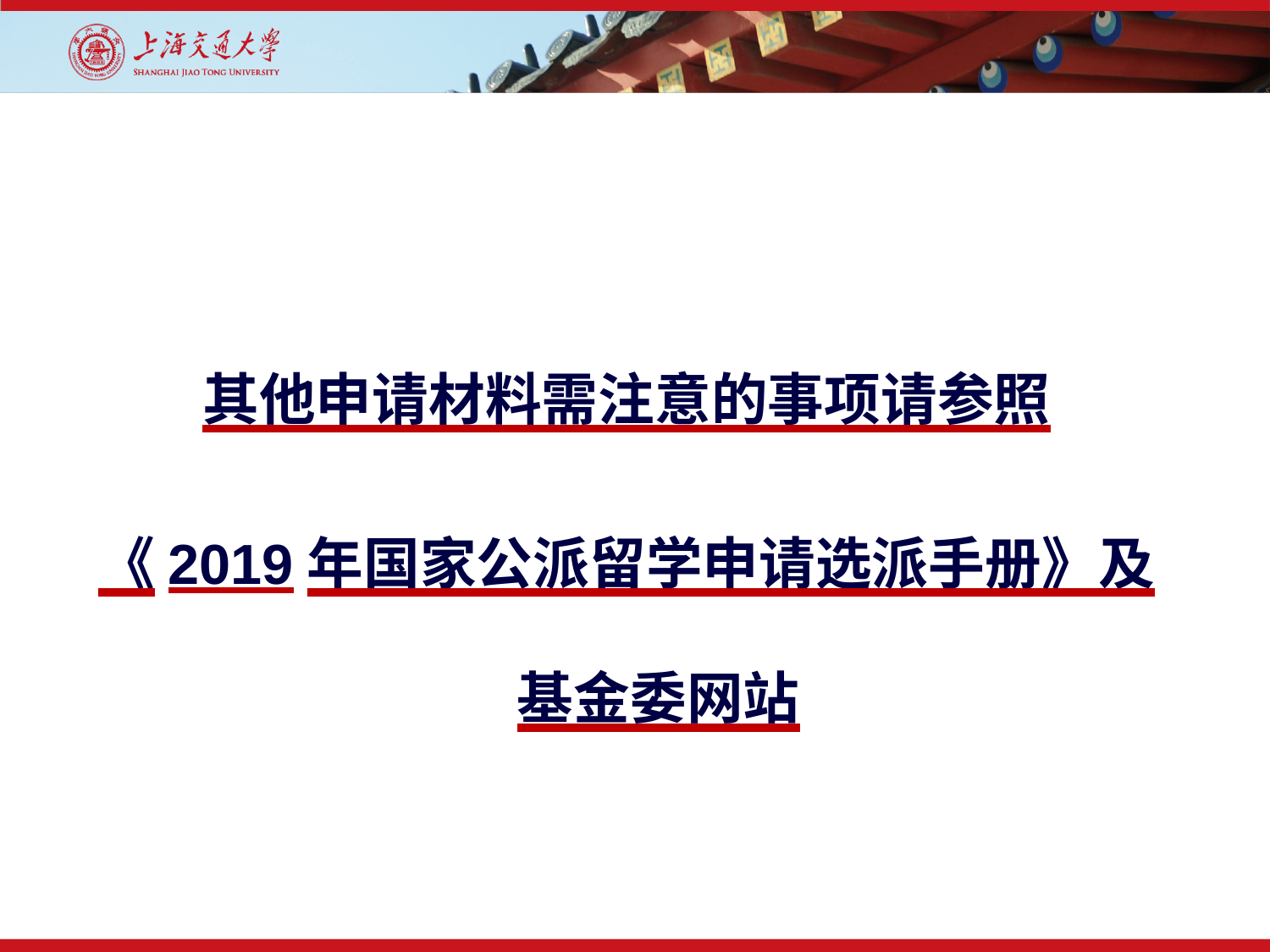

其他申请材料需注意的事项请参照
《2019年国家公派留学申请选派手册》及基金委网站